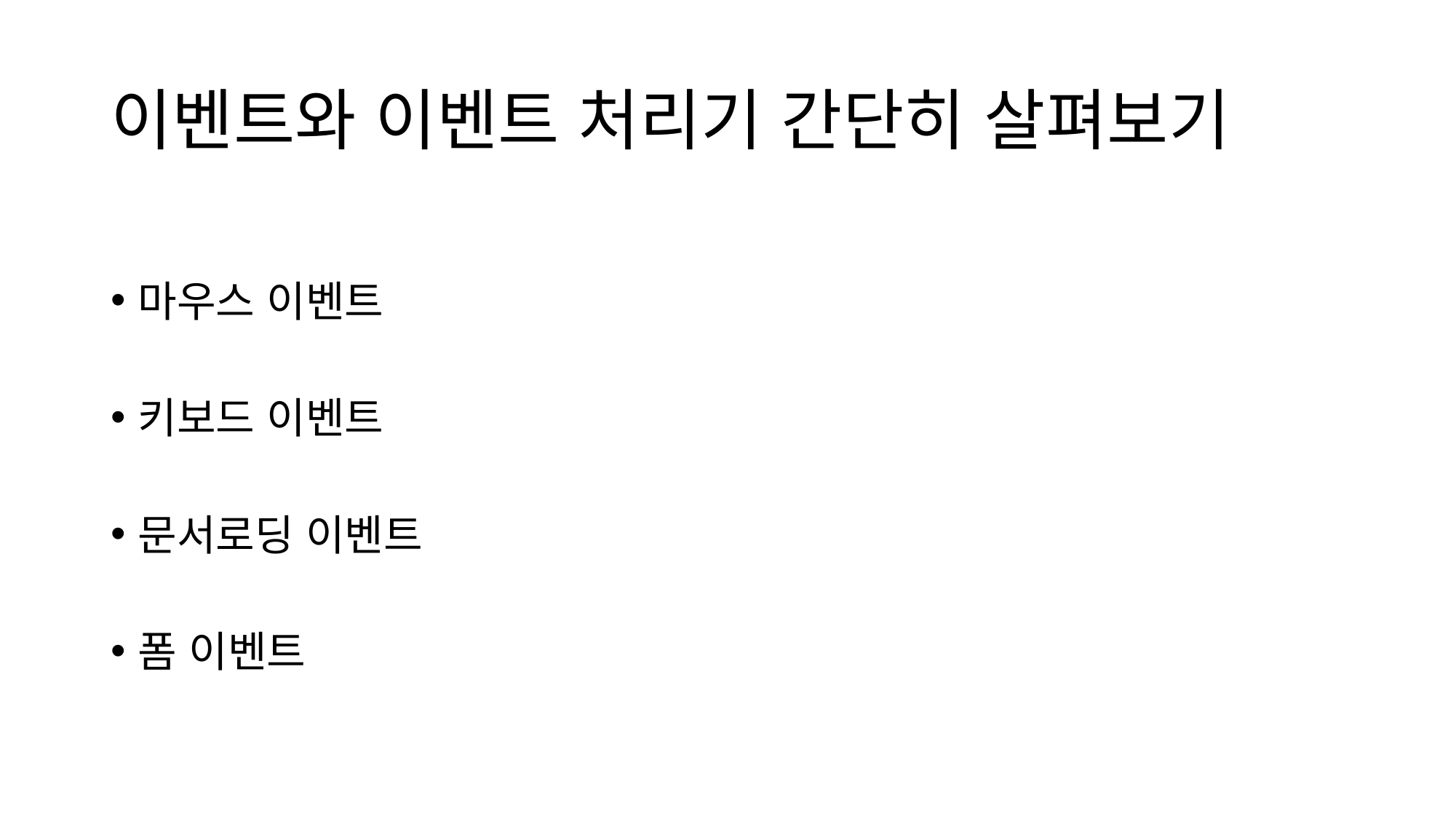

# 이벤트와 이벤트 처리기 간단히 살펴보기
마우스 이벤트
키보드 이벤트
문서로딩 이벤트
폼 이벤트